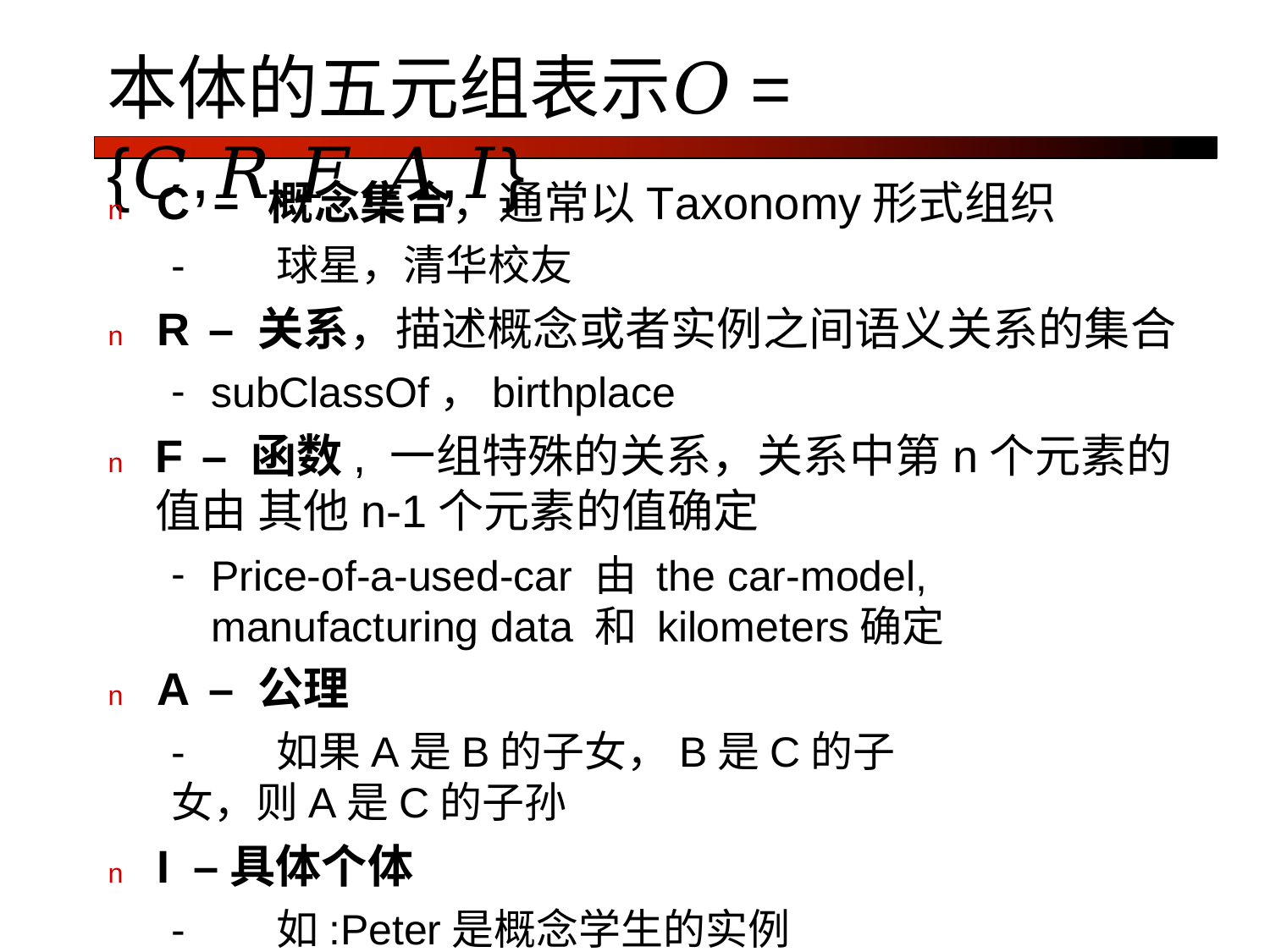

# 本体的五元组表示𝑂= {𝐶,𝑅,𝐹,𝐴,𝐼}

n	C – 概念集合，通常以Taxonomy形式组织

-	球星，清华校友

n	R – 关系，描述概念或者实例之间语义关系的集合

subClassOf，birthplace

n	F – 函数, 一组特殊的关系，关系中第n个元素的值由 其他n-1个元素的值确定

Price-of-a-used-car 由 the car-model, manufacturing data 和 kilometers确定

n	A – 公理

-	如果A是B的子女，B是C的子女，则A是C的子孙

n	I –具体个体

-	如:Peter是概念学生的实例